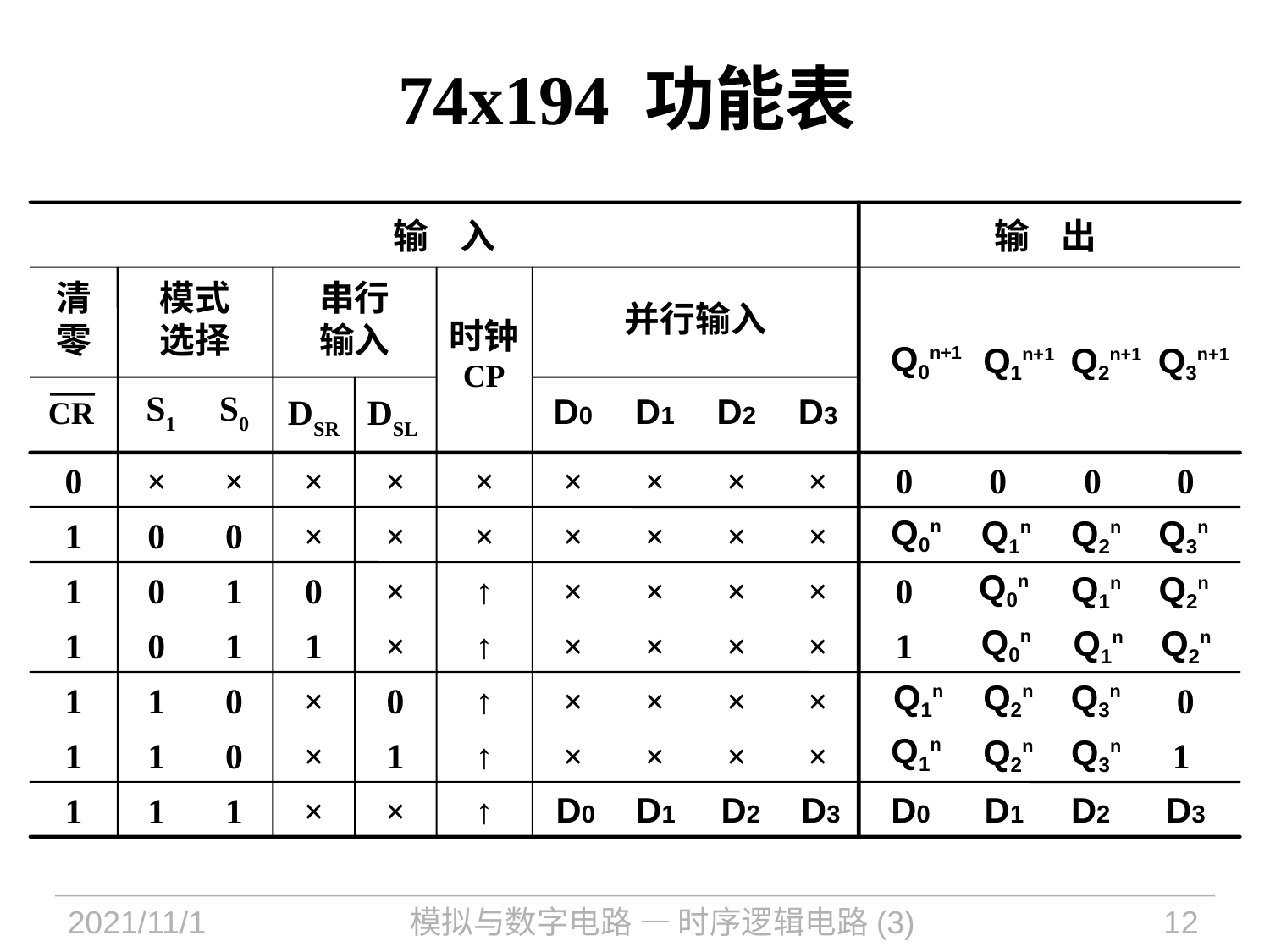

# 74x194 功能表

输    入
输    出
时钟
CP

清零
模式
选择
串行
输入
并行输入
Q0n+1
Q1n+1
Q2n+1
Q3n+1

DSR
DSL
S1
S0
D0
D1
D2
D3
CR

0

×
×
×
×
×
×
×
×
×
0
0
0
0

1
0
0
×
×
×
×
×
×
×
Q0n
Q1n
Q2n
Q3n

1
0
1
0
×
↑
×
×
×
×
0
Q0n
Q1n
Q2n
1
0
1
1
×
↑
×
×
×
×
1
Q0n
Q1n
Q2n

1
1
0
×
0
↑
×
×
×
×
0
Q1n
Q2n
Q3n
1
1
0
×
1
↑
×
×
×
×
1
Q1n
Q2n
Q3n
D0
D1
D2
D3
D0
D1
D2
D3

1
1
1
×
×
↑

2021/11/1
模拟与数字电路 — 时序逻辑电路(3)
12